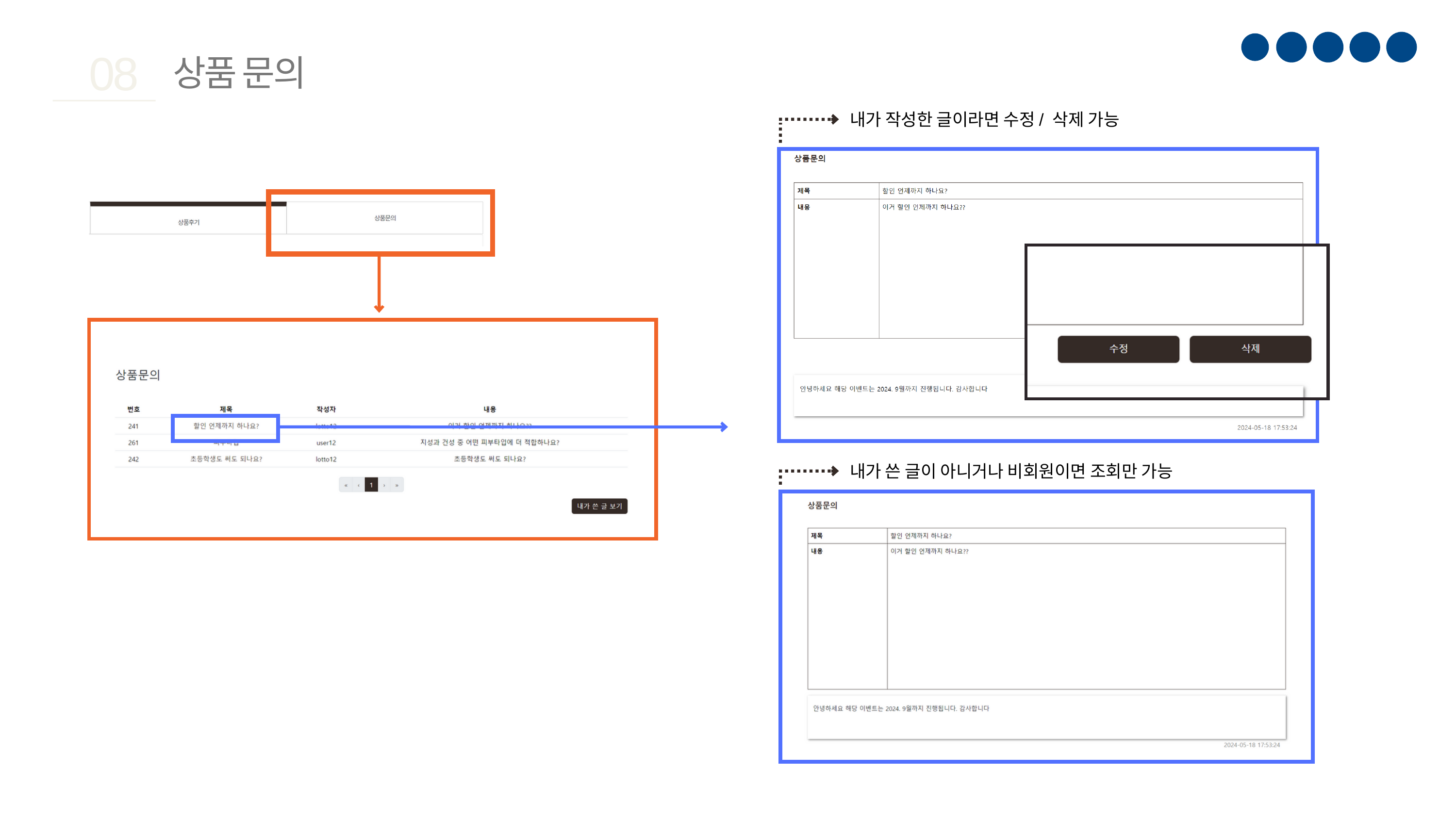

08
상품 문의

내가 작성한 글이라면 수정/ 삭제 가능

내가 쓴 글이 아니거나 비회원이면 조회만 가능